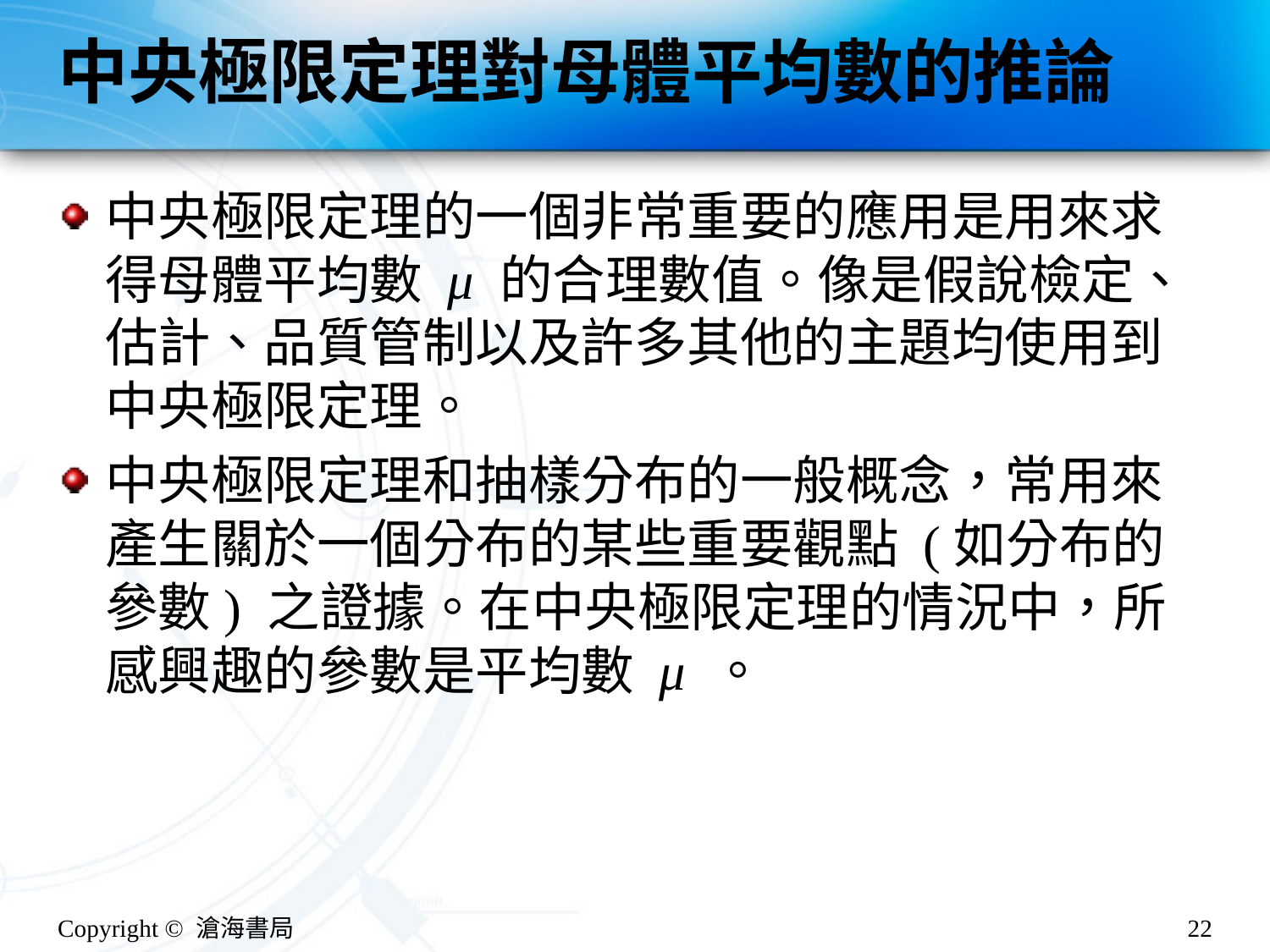

# 中央極限定理對母體平均數的推論
中央極限定理的一個非常重要的應用是用來求得母體平均數 μ 的合理數值。像是假說檢定、估計、品質管制以及許多其他的主題均使用到中央極限定理。
中央極限定理和抽樣分布的一般概念，常用來產生關於一個分布的某些重要觀點 (如分布的參數) 之證據。在中央極限定理的情況中，所感興趣的參數是平均數 μ 。
Copyright © 滄海書局
22